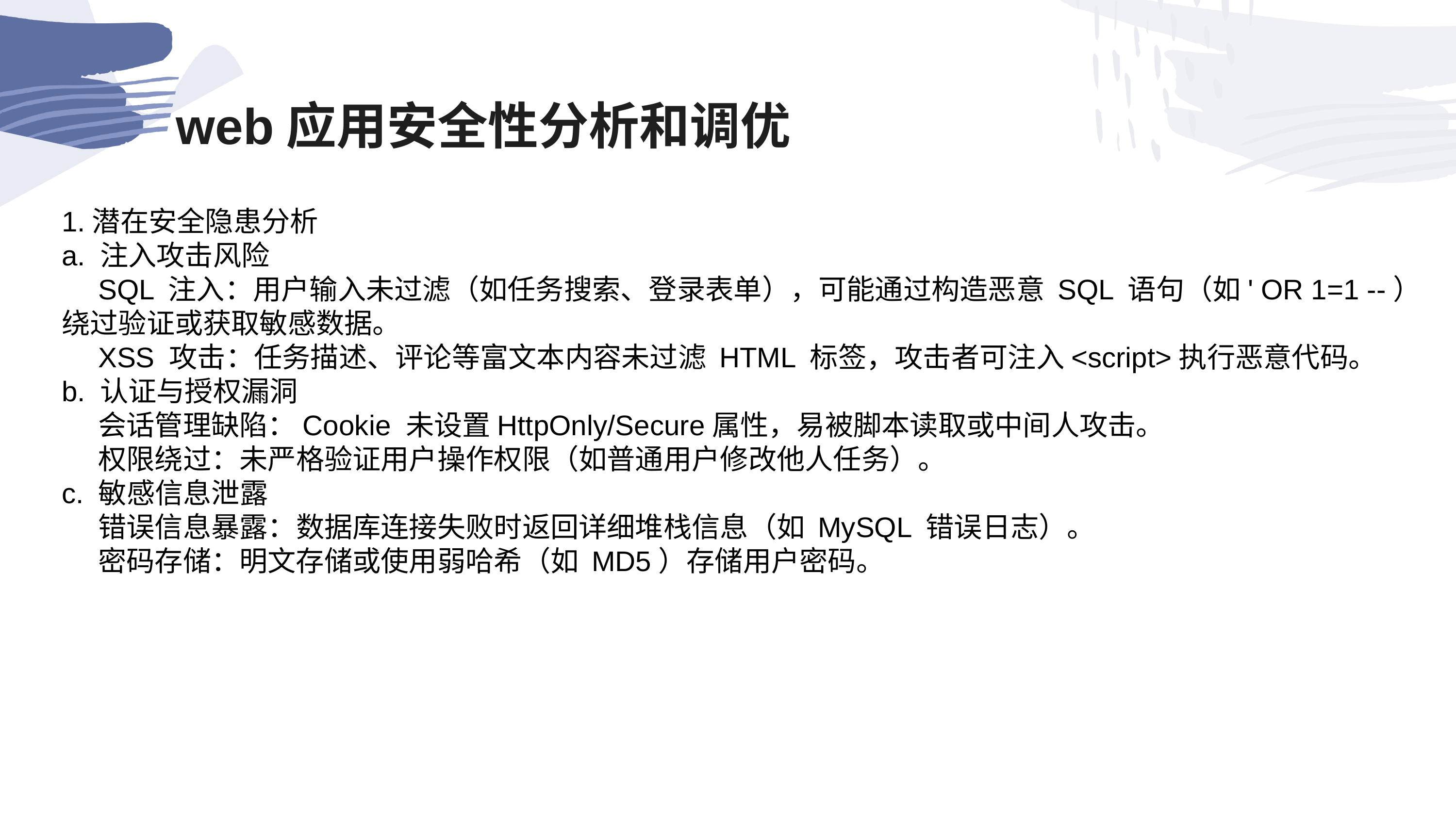

web应用安全性分析和调优

1.潜在安全隐患分析
a. 注入攻击风险
SQL 注入：用户输入未过滤（如任务搜索、登录表单），可能通过构造恶意 SQL 语句（如' OR 1=1 --）绕过验证或获取敏感数据。
XSS 攻击：任务描述、评论等富文本内容未过滤 HTML 标签，攻击者可注入<script>执行恶意代码。
b. 认证与授权漏洞
会话管理缺陷：Cookie 未设置HttpOnly/Secure属性，易被脚本读取或中间人攻击。
权限绕过：未严格验证用户操作权限（如普通用户修改他人任务）。
c. 敏感信息泄露
错误信息暴露：数据库连接失败时返回详细堆栈信息（如 MySQL 错误日志）。
密码存储：明文存储或使用弱哈希（如 MD5）存储用户密码。